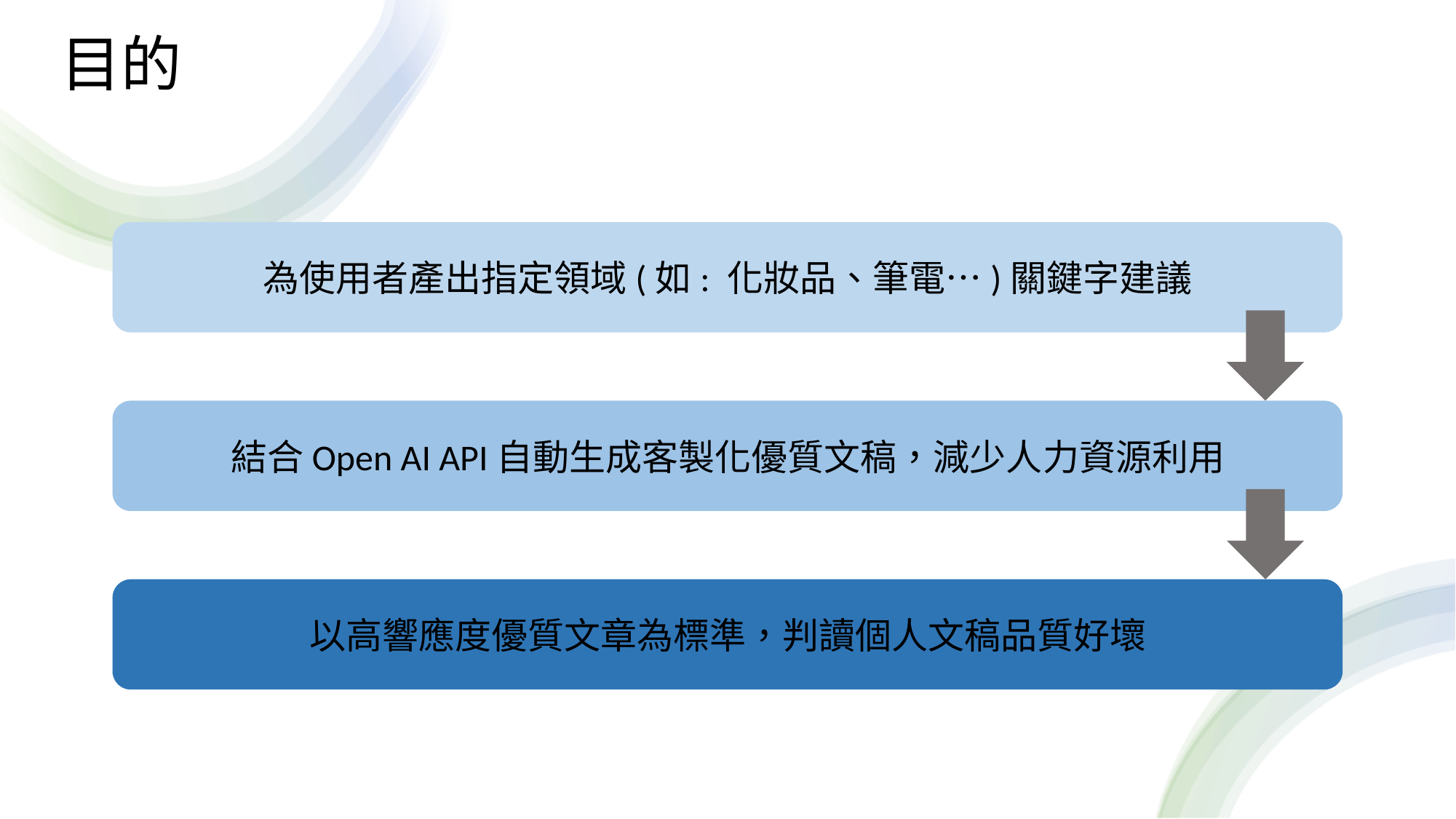

# 目的
為使用者產出指定領域(如: 化妝品、筆電…)關鍵字建議

結合Open AI API自動生成客製化優質文稿，減少人力資源利用

以高響應度優質文章為標準，判讀個人文稿品質好壞